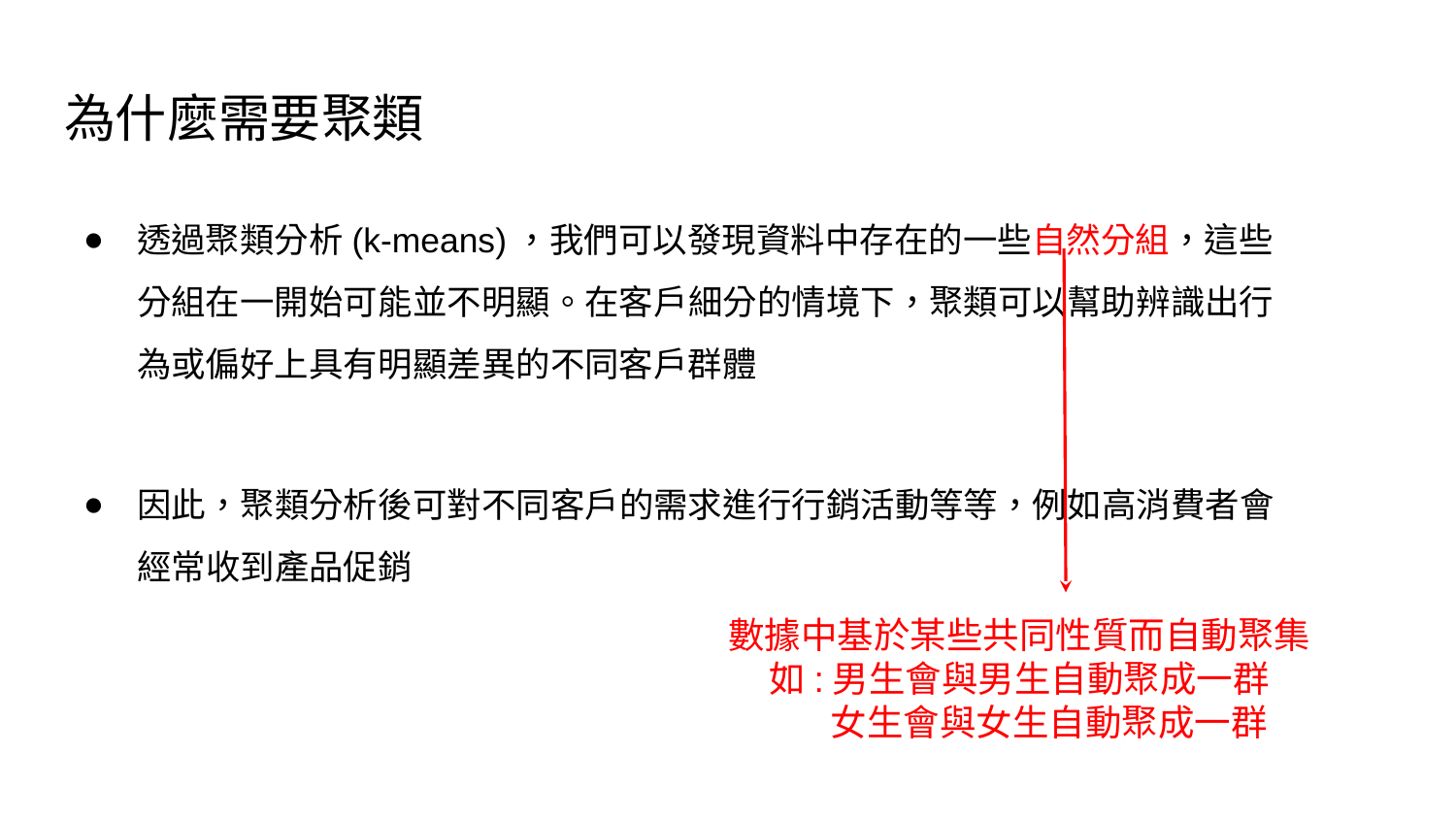

# 為什麼需要聚類
透過聚類分析(k-means)，我們可以發現資料中存在的一些自然分組，這些分組在一開始可能並不明顯。在客戶細分的情境下，聚類可以幫助辨識出行為或偏好上具有明顯差異的不同客戶群體
因此，聚類分析後可對不同客戶的需求進行行銷活動等等，例如高消費者會經常收到產品促銷
數據中基於某些共同性質而自動聚集
如:男生會與男生自動聚成一群
     女生會與女生自動聚成一群